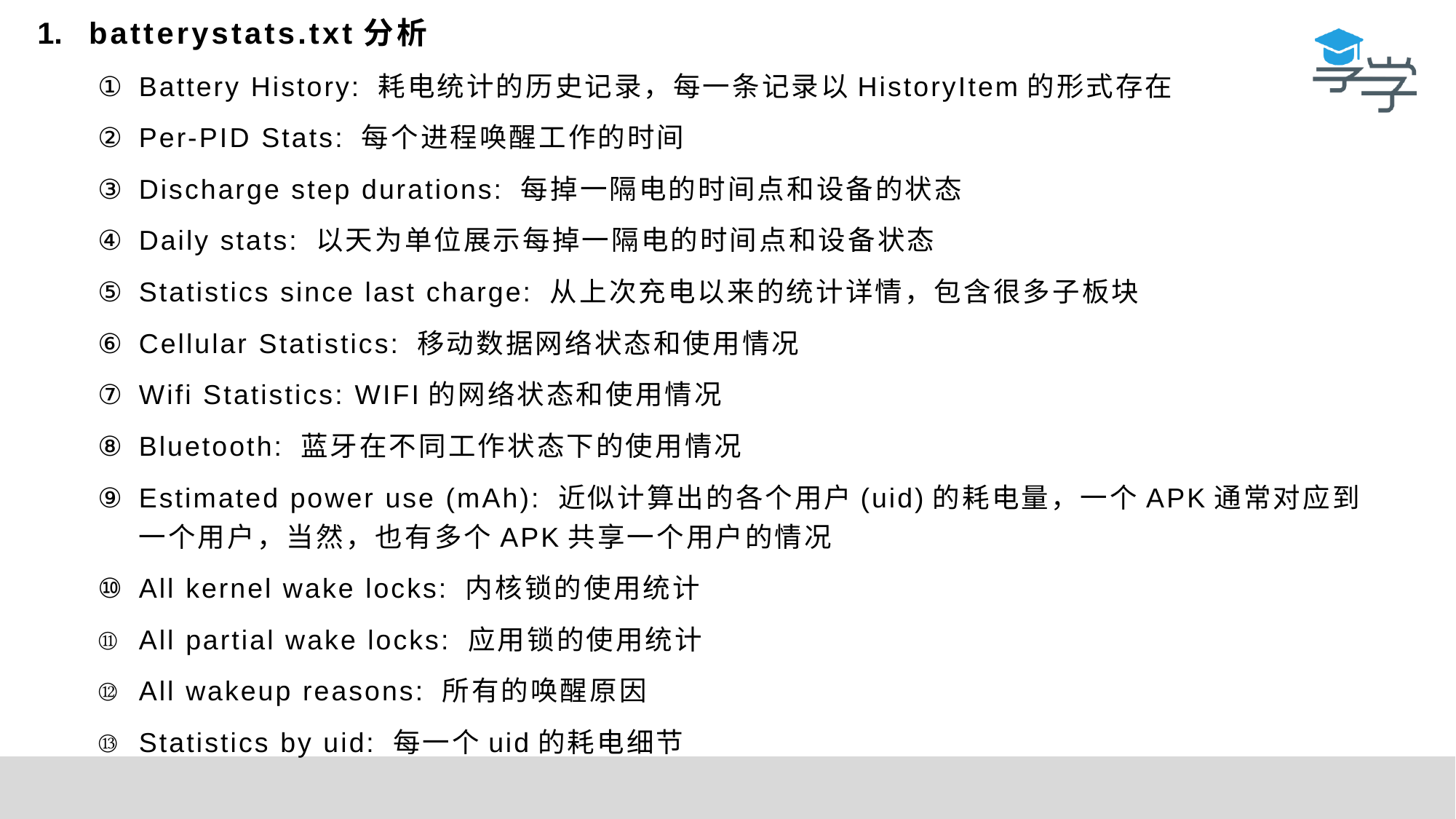

batterystats.txt分析
Battery History: 耗电统计的历史记录，每一条记录以HistoryItem的形式存在
Per-PID Stats: 每个进程唤醒工作的时间
Discharge step durations: 每掉一隔电的时间点和设备的状态
Daily stats: 以天为单位展示每掉一隔电的时间点和设备状态
Statistics since last charge: 从上次充电以来的统计详情，包含很多子板块
Cellular Statistics: 移动数据网络状态和使用情况
Wifi Statistics: WIFI的网络状态和使用情况
Bluetooth: 蓝牙在不同工作状态下的使用情况
Estimated power use (mAh): 近似计算出的各个用户(uid)的耗电量，一个APK通常对应到一个用户，当然，也有多个APK共享一个用户的情况
All kernel wake locks: 内核锁的使用统计
All partial wake locks: 应用锁的使用统计
All wakeup reasons: 所有的唤醒原因
Statistics by uid: 每一个uid的耗电细节